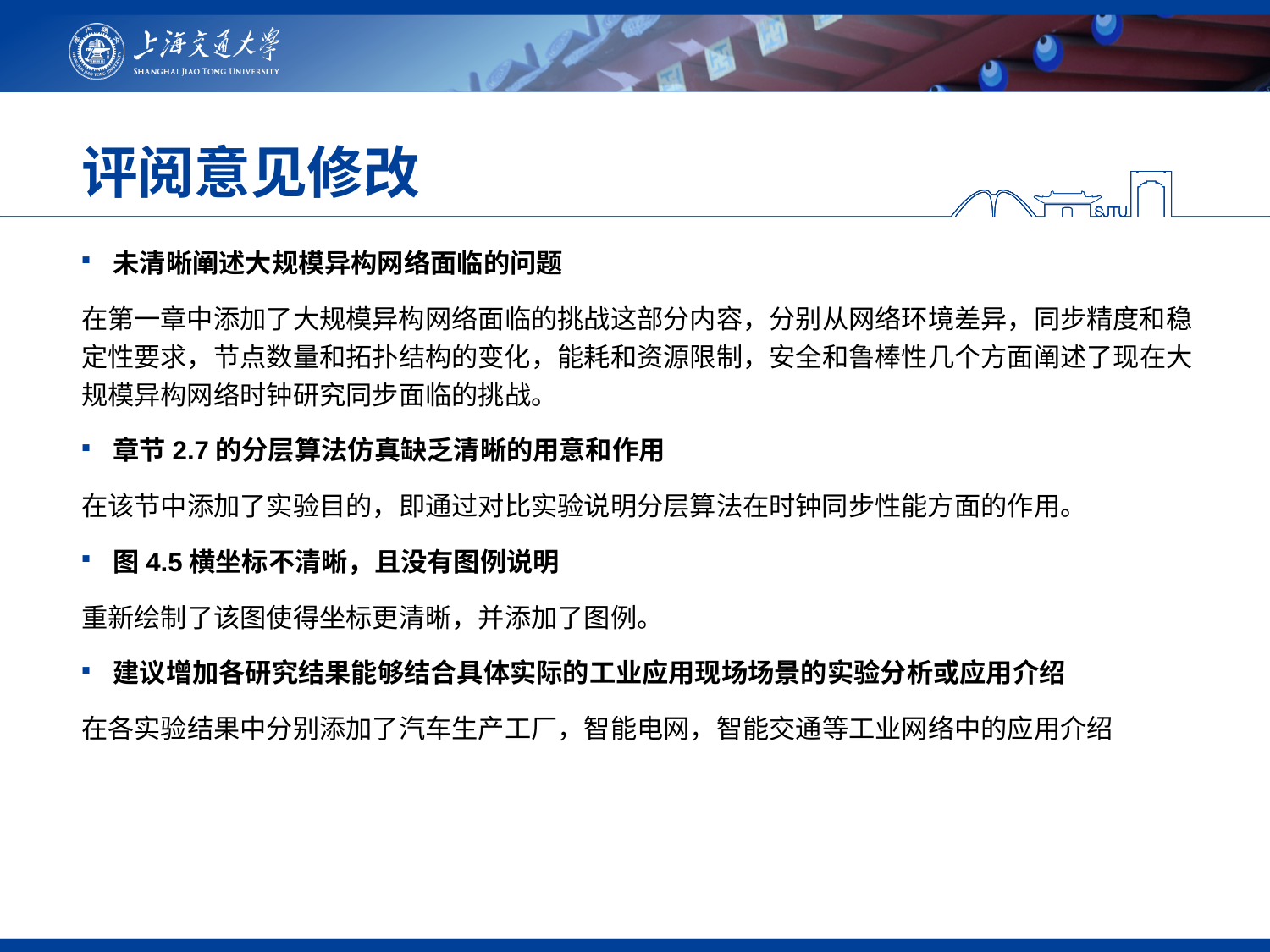

41
# 评阅意见修改
未清晰阐述大规模异构网络面临的问题
在第一章中添加了大规模异构网络面临的挑战这部分内容，分别从网络环境差异，同步精度和稳定性要求，节点数量和拓扑结构的变化，能耗和资源限制，安全和鲁棒性几个方面阐述了现在大规模异构网络时钟研究同步面临的挑战。
章节2.7的分层算法仿真缺乏清晰的用意和作用
在该节中添加了实验目的，即通过对比实验说明分层算法在时钟同步性能方面的作用。
图4.5横坐标不清晰，且没有图例说明
重新绘制了该图使得坐标更清晰，并添加了图例。
建议增加各研究结果能够结合具体实际的工业应用现场场景的实验分析或应用介绍
在各实验结果中分别添加了汽车生产工厂，智能电网，智能交通等工业网络中的应用介绍